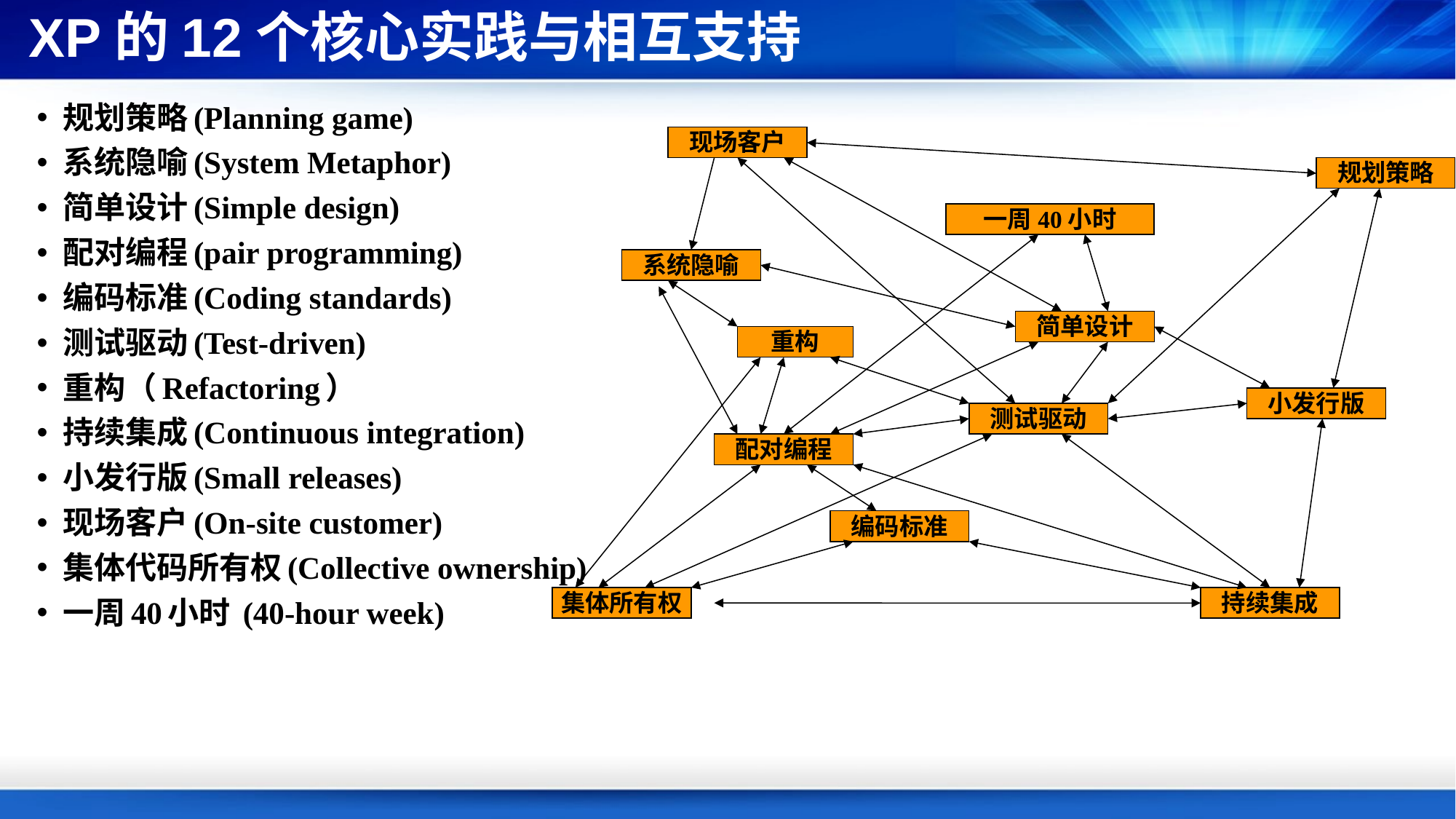

# XP的12个核心实践与相互支持
规划策略(Planning game)
系统隐喻(System Metaphor)
简单设计(Simple design)
配对编程(pair programming)
编码标准(Coding standards)
测试驱动(Test-driven)
重构（Refactoring）
持续集成(Continuous integration)
小发行版(Small releases)
现场客户(On-site customer)
集体代码所有权(Collective ownership)
一周40小时 (40-hour week)
现场客户

规划策略

一周40小时

系统隐喻

简单设计
重构

小发行版
测试驱动

配对编程

编码标准

集体所有权
持续集成